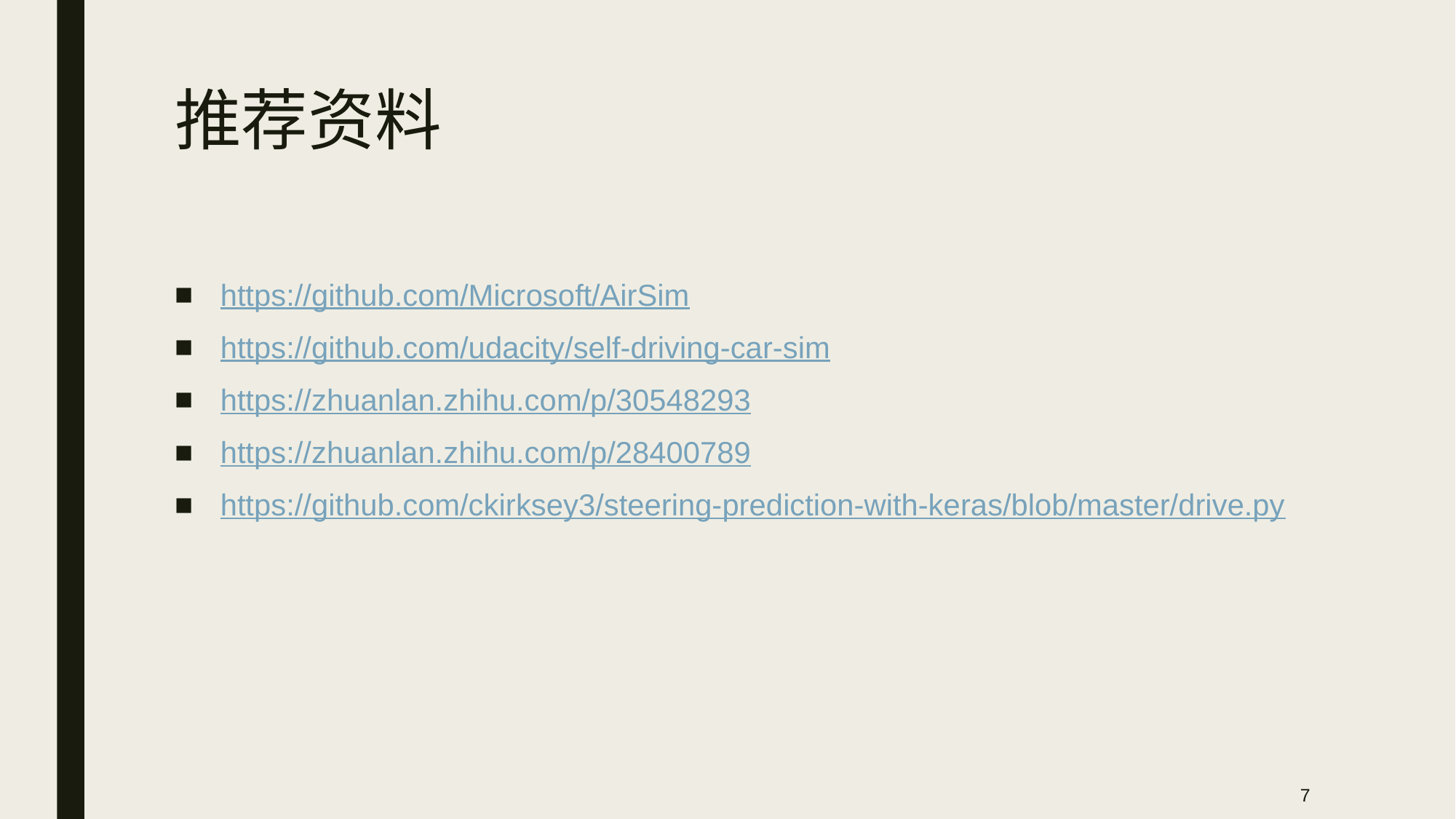

# 推荐资料
https://github.com/Microsoft/AirSim
https://github.com/udacity/self-driving-car-sim
https://zhuanlan.zhihu.com/p/30548293
https://zhuanlan.zhihu.com/p/28400789
https://github.com/ckirksey3/steering-prediction-with-keras/blob/master/drive.py
7